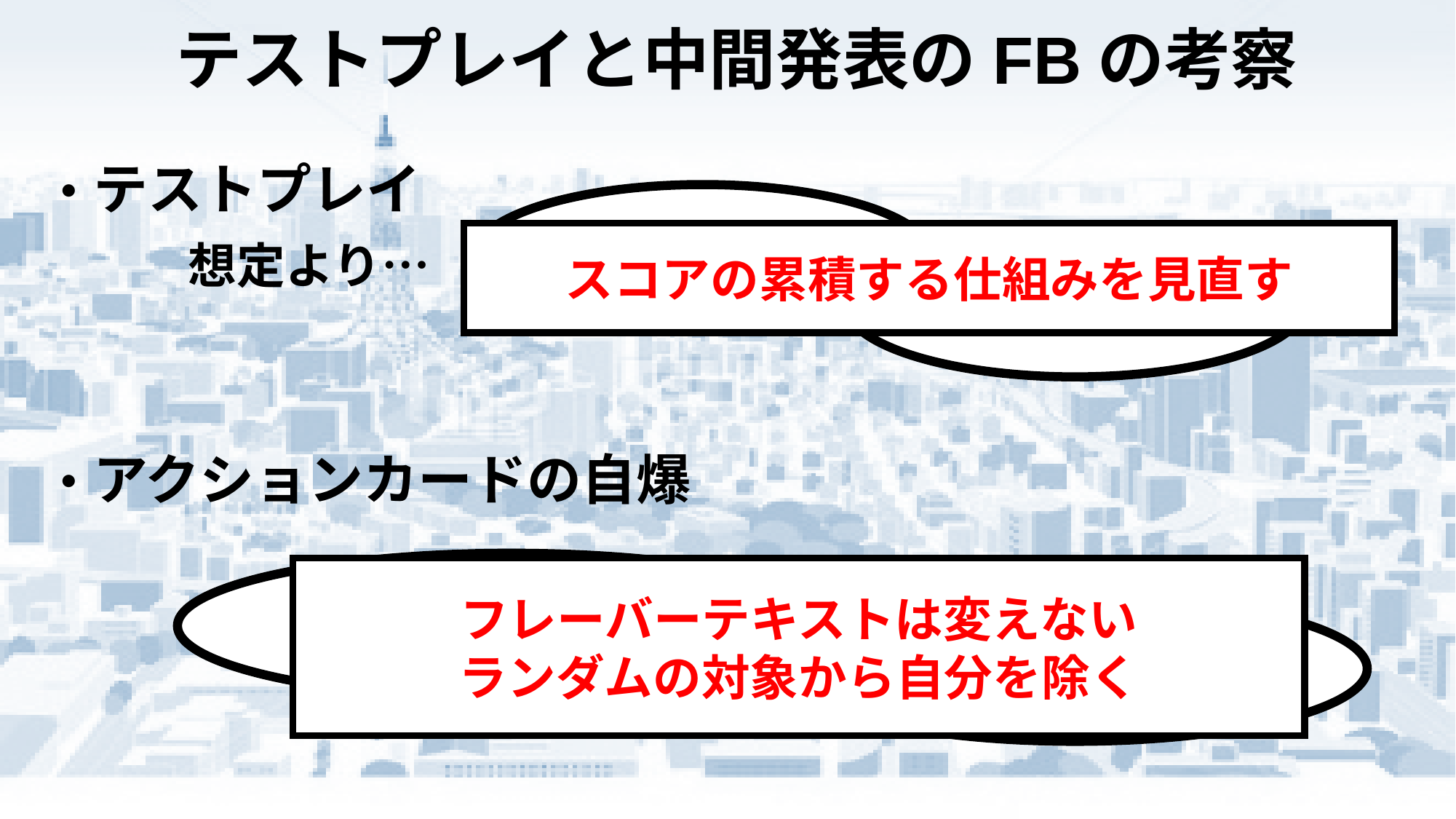

テストプレイと中間発表のFBの考察
・テストプレイ
建物ができない
スコアの累積する仕組みを見直す
想定より…
逆転できない
・アクションカードの自爆
アクションカードの
破壊のウェイトが高い
フレーバーテキストは変えない
ランダムの対象から自分を除く
完全ランダムで
自分が含まれてる